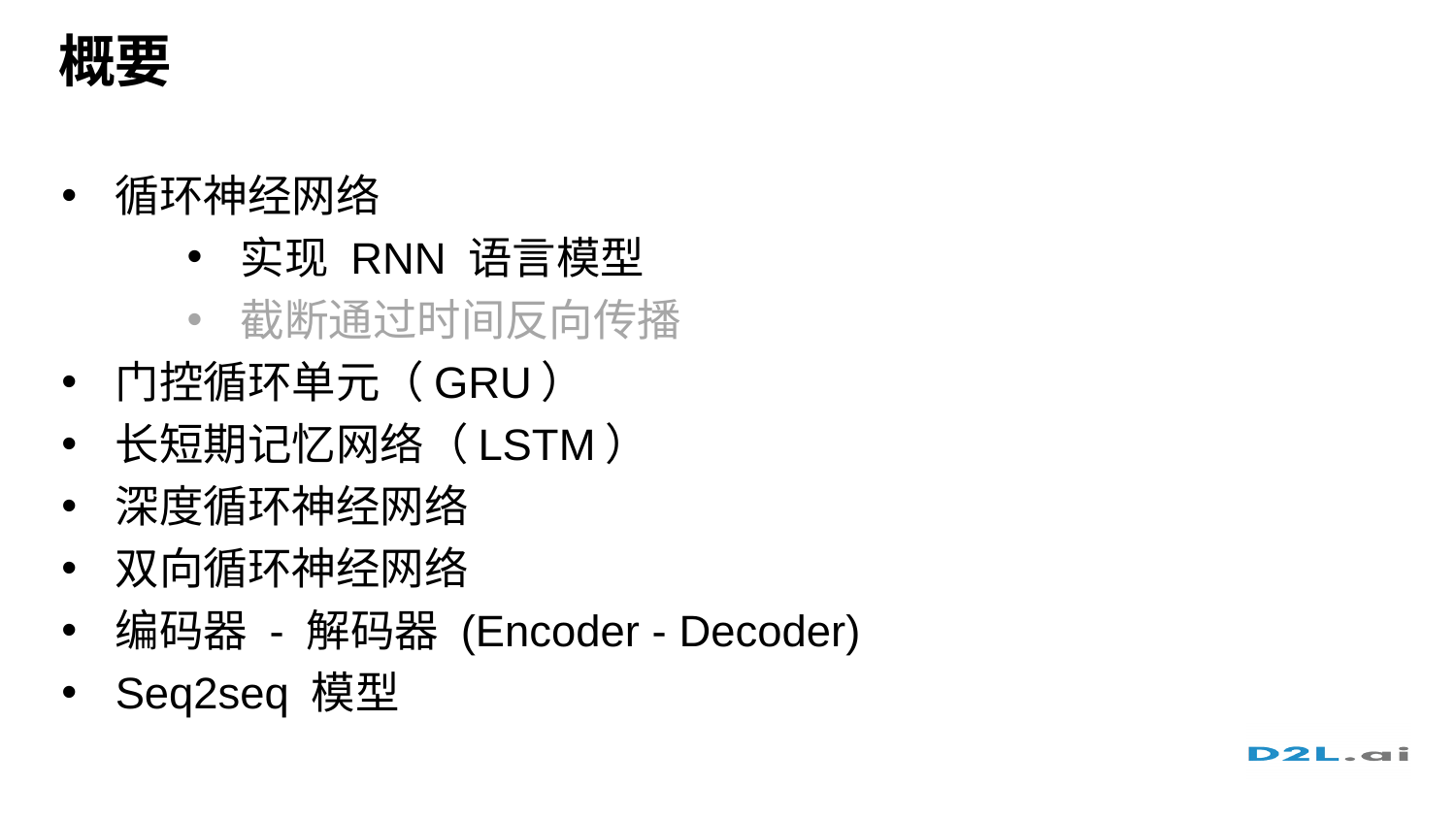

# 概要
循环神经网络
实现 RNN 语言模型
截断通过时间反向传播
门控循环单元（GRU）
长短期记忆网络（LSTM）
深度循环神经网络
双向循环神经网络
编码器 - 解码器 (Encoder - Decoder)
Seq2seq 模型